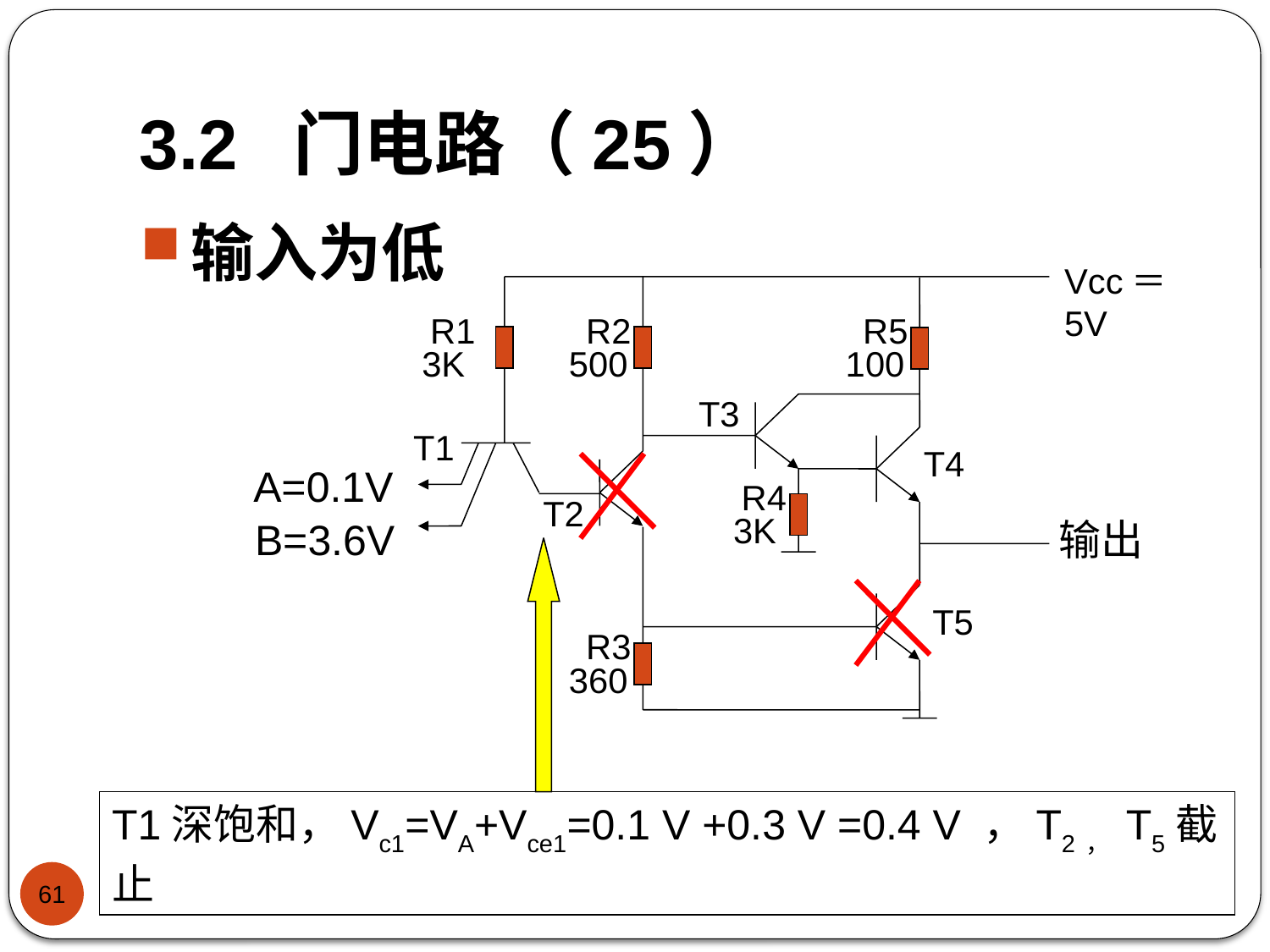

# 3.2  门电路（25）
输入为低
Vcc＝5V

R1
3K
R2
500
R5
100
T3
T1
T4
R4
3K
T2
T5
R3
360
A=0.1V

B=3.6V
输出

T1深饱和，Vc1=VA+Vce1=0.1 V +0.3 V =0.4 V ，T2， T5截止
61